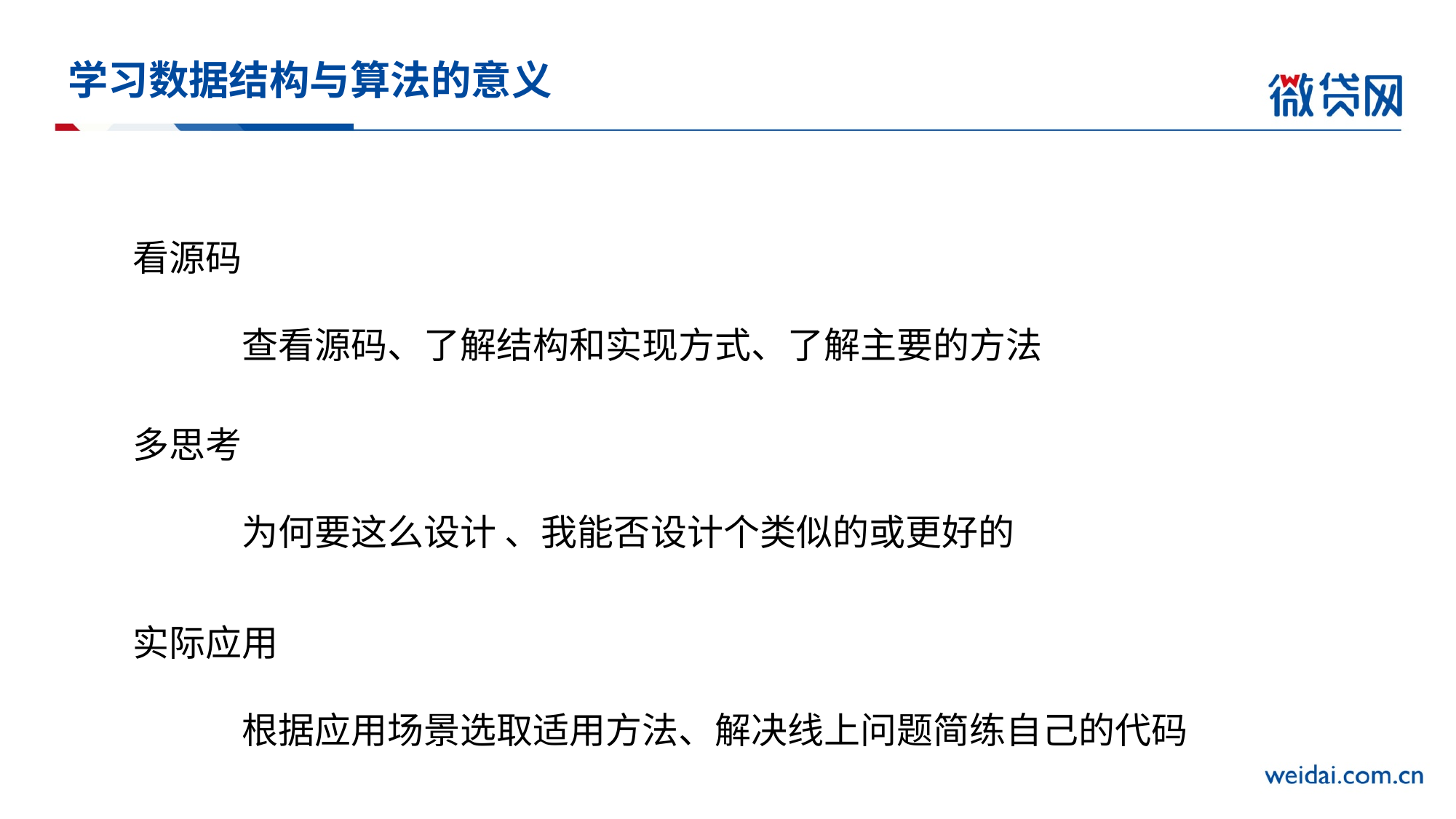

# 学习数据结构与算法的意义
看源码
	查看源码、了解结构和实现方式、了解主要的方法
多思考
	为何要这么设计 、我能否设计个类似的或更好的
实际应用
	根据应用场景选取适用方法、解决线上问题简练自己的代码